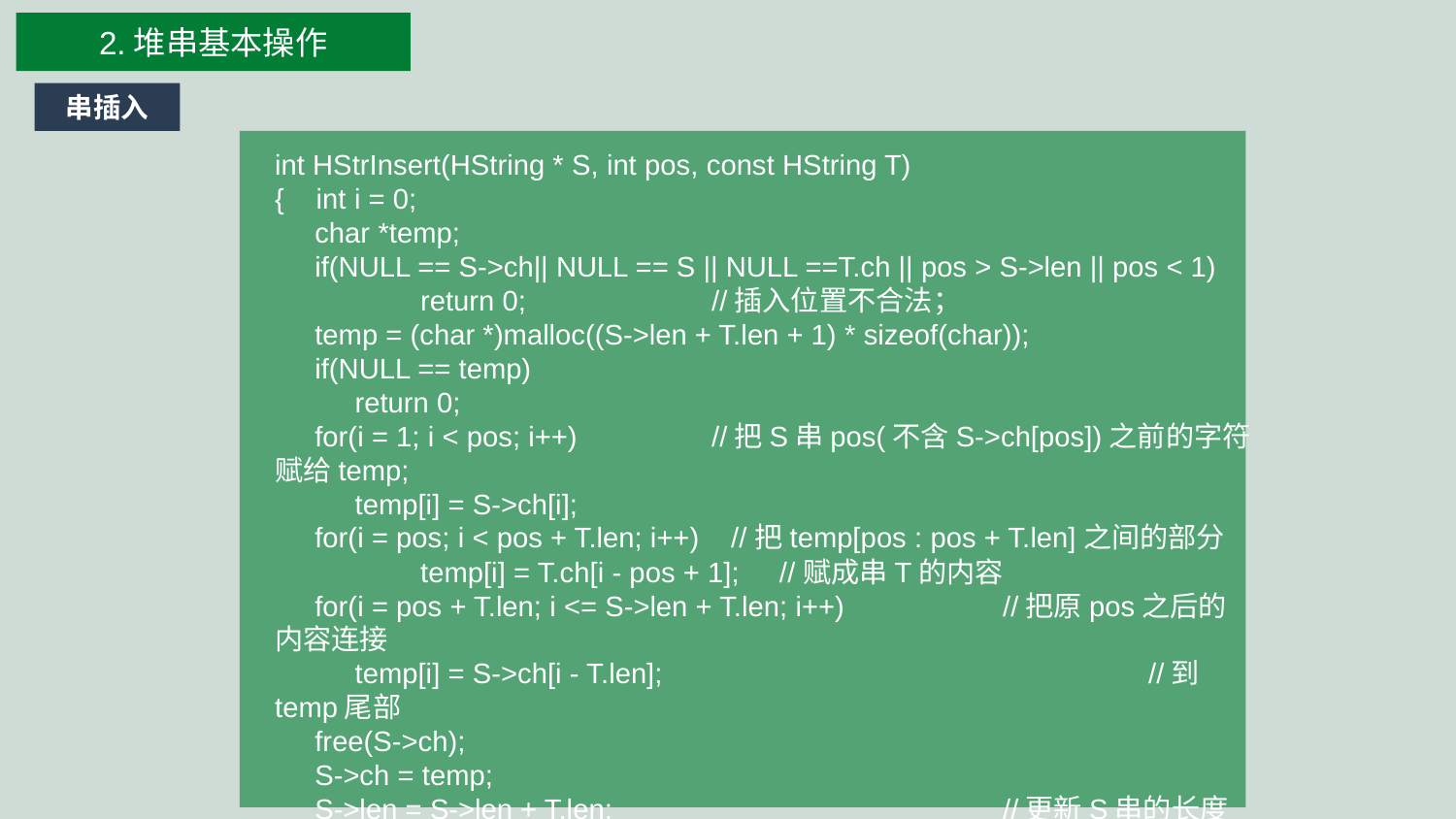

2.堆串基本操作
串插入

int HStrInsert(HString * S, int pos, const HString T)
{    int i = 0;
     char *temp;
     if(NULL == S->ch|| NULL == S || NULL ==T.ch || pos > S->len || pos < 1)
	return 0;		//插入位置不合法；
     temp = (char *)malloc((S->len + T.len + 1) * sizeof(char));
     if(NULL == temp)
          return 0;
     for(i = 1; i < pos; i++)	//把S串pos(不含S->ch[pos])之前的字符赋给temp;
          temp[i] = S->ch[i];
     for(i = pos; i < pos + T.len; i++)    //把temp[pos : pos + T.len]之间的部分
	temp[i] = T.ch[i - pos + 1];     //赋成串T的内容
     for(i = pos + T.len; i <= S->len + T.len; i++)   	//把原pos之后的内容连接
          temp[i] = S->ch[i - T.len];				//到temp尾部
     free(S->ch);
     S->ch = temp;
     S->len = S->len + T.len;			//更新S串的长度
     return 1;
}